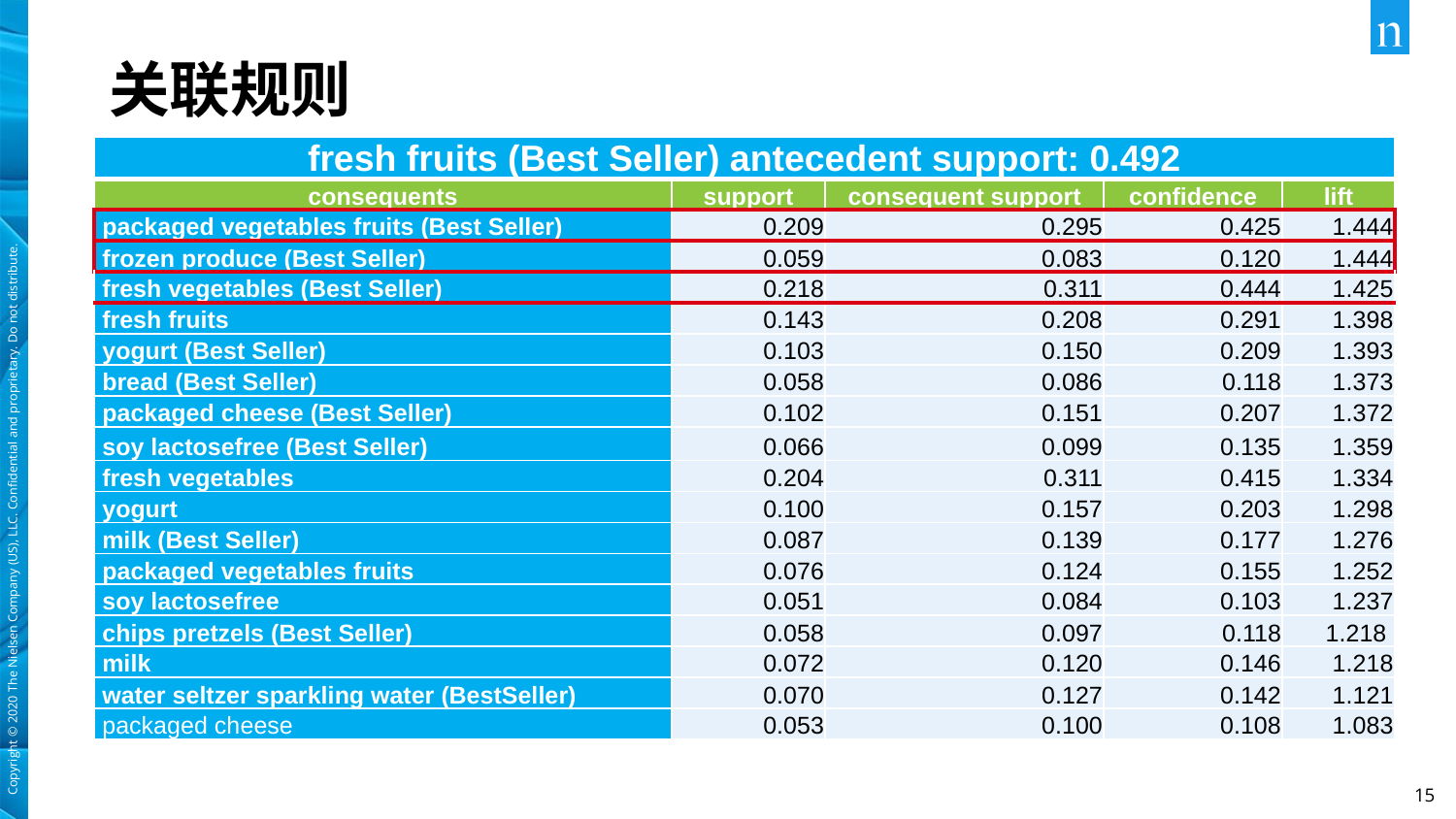

# 关联规则
| fresh fruits (Best Seller) antecedent support: 0.492 |  |  |  |  |
| --- | --- | --- | --- | --- |
| consequents | support | consequent support | confidence | lift |
| packaged vegetables fruits (Best Seller) | 0.209 | 0.295 | 0.425 | 1.444 |
| frozen produce (Best Seller) | 0.059 | 0.083 | 0.120 | 1.444 |
| fresh vegetables (Best Seller) | 0.218 | 0.311 | 0.444 | 1.425 |
| fresh fruits | 0.143 | 0.208 | 0.291 | 1.398 |
| yogurt (Best Seller) | 0.103 | 0.150 | 0.209 | 1.393 |
| bread (Best Seller) | 0.058 | 0.086 | 0.118 | 1.373 |
| packaged cheese (Best Seller) | 0.102 | 0.151 | 0.207 | 1.372 |
| soy lactosefree (Best Seller) | 0.066 | 0.099 | 0.135 | 1.359 |
| fresh vegetables | 0.204 | 0.311 | 0.415 | 1.334 |
| yogurt | 0.100 | 0.157 | 0.203 | 1.298 |
| milk (Best Seller) | 0.087 | 0.139 | 0.177 | 1.276 |
| packaged vegetables fruits | 0.076 | 0.124 | 0.155 | 1.252 |
| soy lactosefree | 0.051 | 0.084 | 0.103 | 1.237 |
| chips pretzels (Best Seller) | 0.058 | 0.097 | 0.118 | 1.218 |
| milk | 0.072 | 0.120 | 0.146 | 1.218 |
| water seltzer sparkling water (BestSeller) | 0.070 | 0.127 | 0.142 | 1.121 |
| packaged cheese | 0.053 | 0.100 | 0.108 | 1.083 |